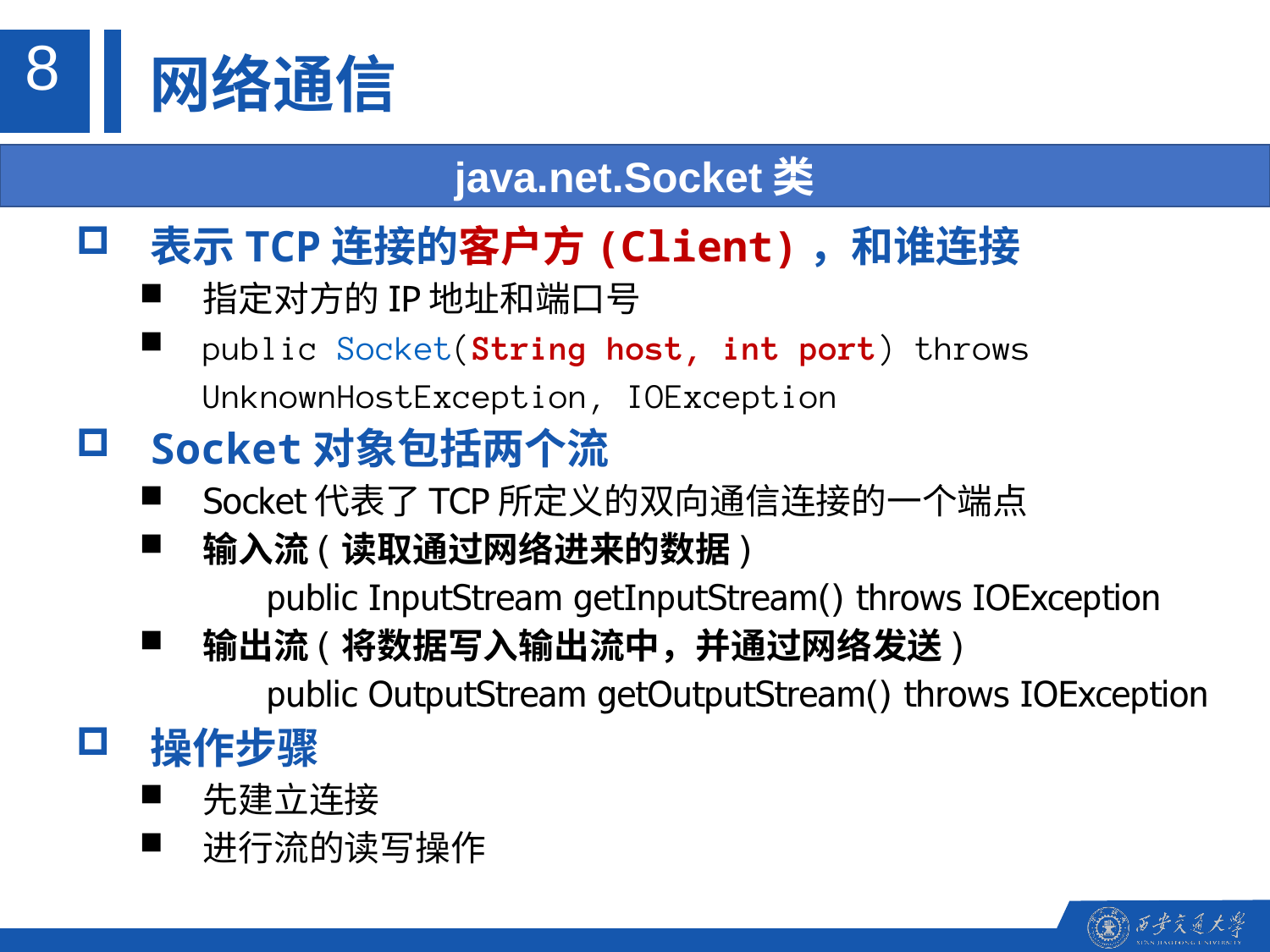

8
网络通信
java.net.Socket类
表示TCP连接的客户方(Client)，和谁连接
指定对方的IP地址和端口号
public Socket(String host, int port) throws UnknownHostException, IOException
Socket对象包括两个流
Socket代表了TCP所定义的双向通信连接的一个端点
输入流(读取通过网络进来的数据)
	public InputStream getInputStream() throws IOException
输出流(将数据写入输出流中，并通过网络发送)
	public OutputStream getOutputStream() throws IOException
操作步骤
先建立连接
进行流的读写操作